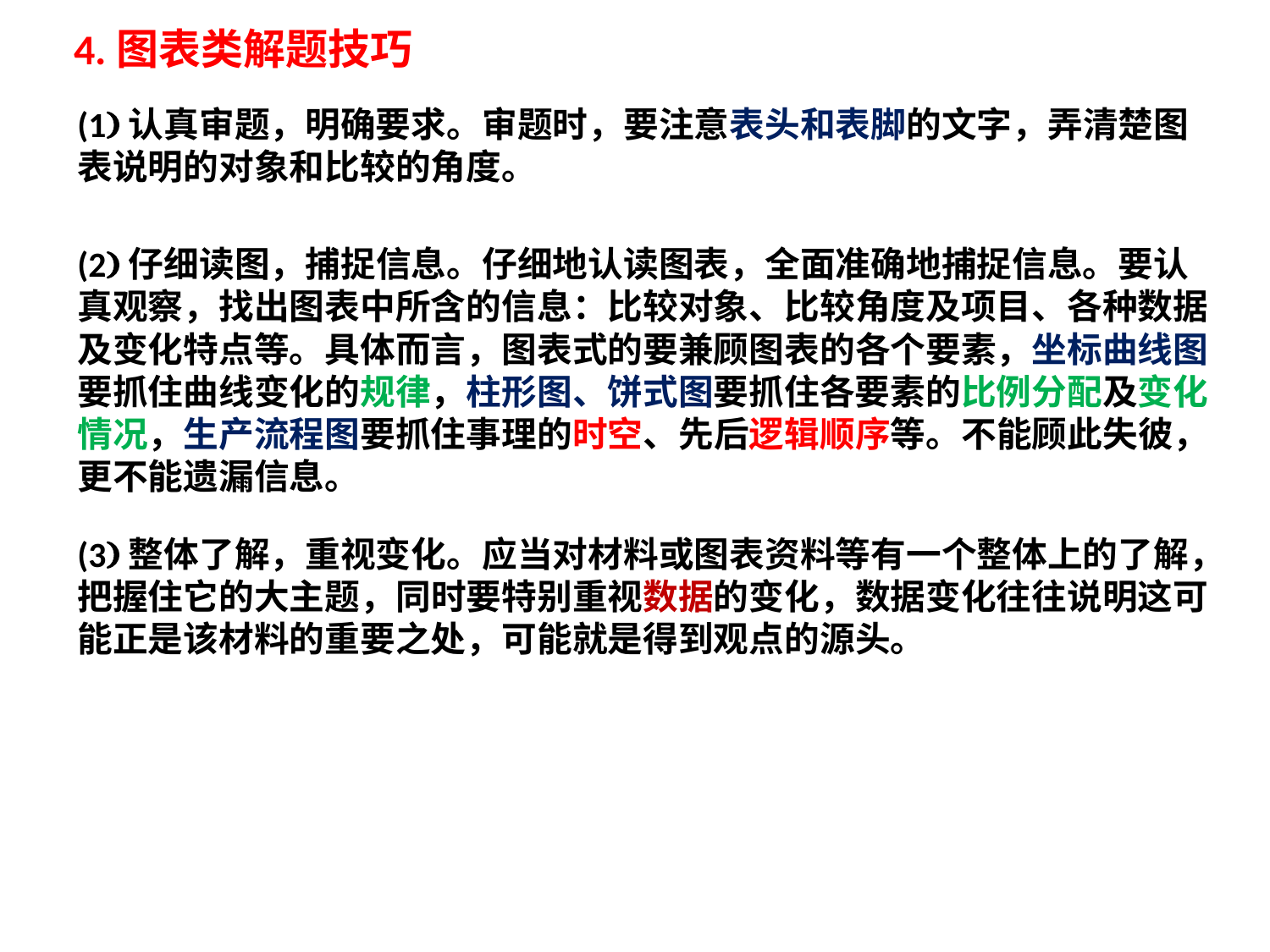

4.图表类解题技巧
(1)认真审题，明确要求。审题时，要注意表头和表脚的文字，弄清楚图表说明的对象和比较的角度。
(2)仔细读图，捕捉信息。仔细地认读图表，全面准确地捕捉信息。要认真观察，找出图表中所含的信息：比较对象、比较角度及项目、各种数据及变化特点等。具体而言，图表式的要兼顾图表的各个要素，坐标曲线图要抓住曲线变化的规律，柱形图、饼式图要抓住各要素的比例分配及变化情况，生产流程图要抓住事理的时空、先后逻辑顺序等。不能顾此失彼，更不能遗漏信息。
(3)整体了解，重视变化。应当对材料或图表资料等有一个整体上的了解，把握住它的大主题，同时要特别重视数据的变化，数据变化往往说明这可能正是该材料的重要之处，可能就是得到观点的源头。